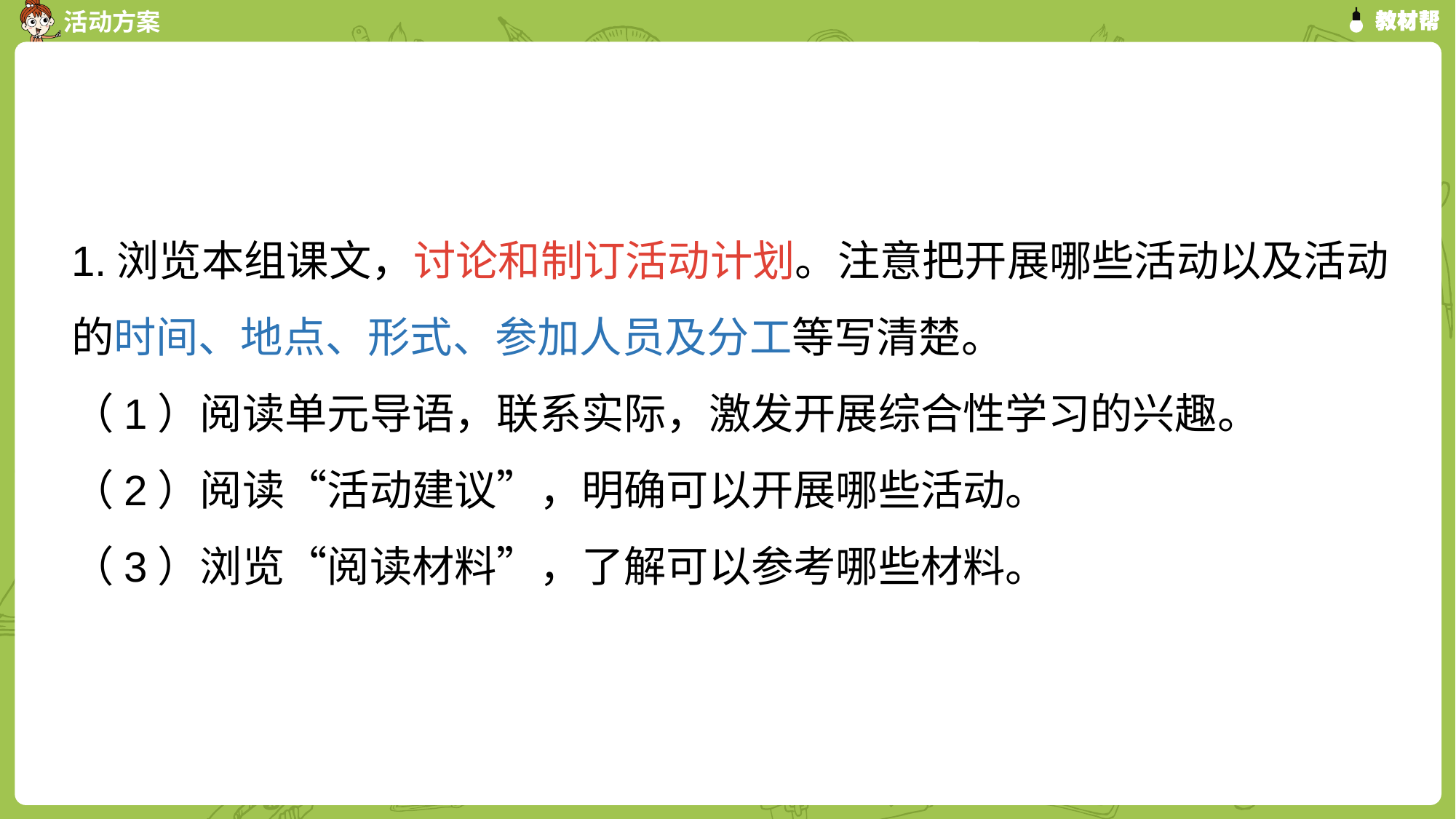

1.浏览本组课文，讨论和制订活动计划。注意把开展哪些活动以及活动的时间、地点、形式、参加人员及分工等写清楚。
（1）阅读单元导语，联系实际，激发开展综合性学习的兴趣。
（2）阅读“活动建议”，明确可以开展哪些活动。
（3）浏览“阅读材料”，了解可以参考哪些材料。